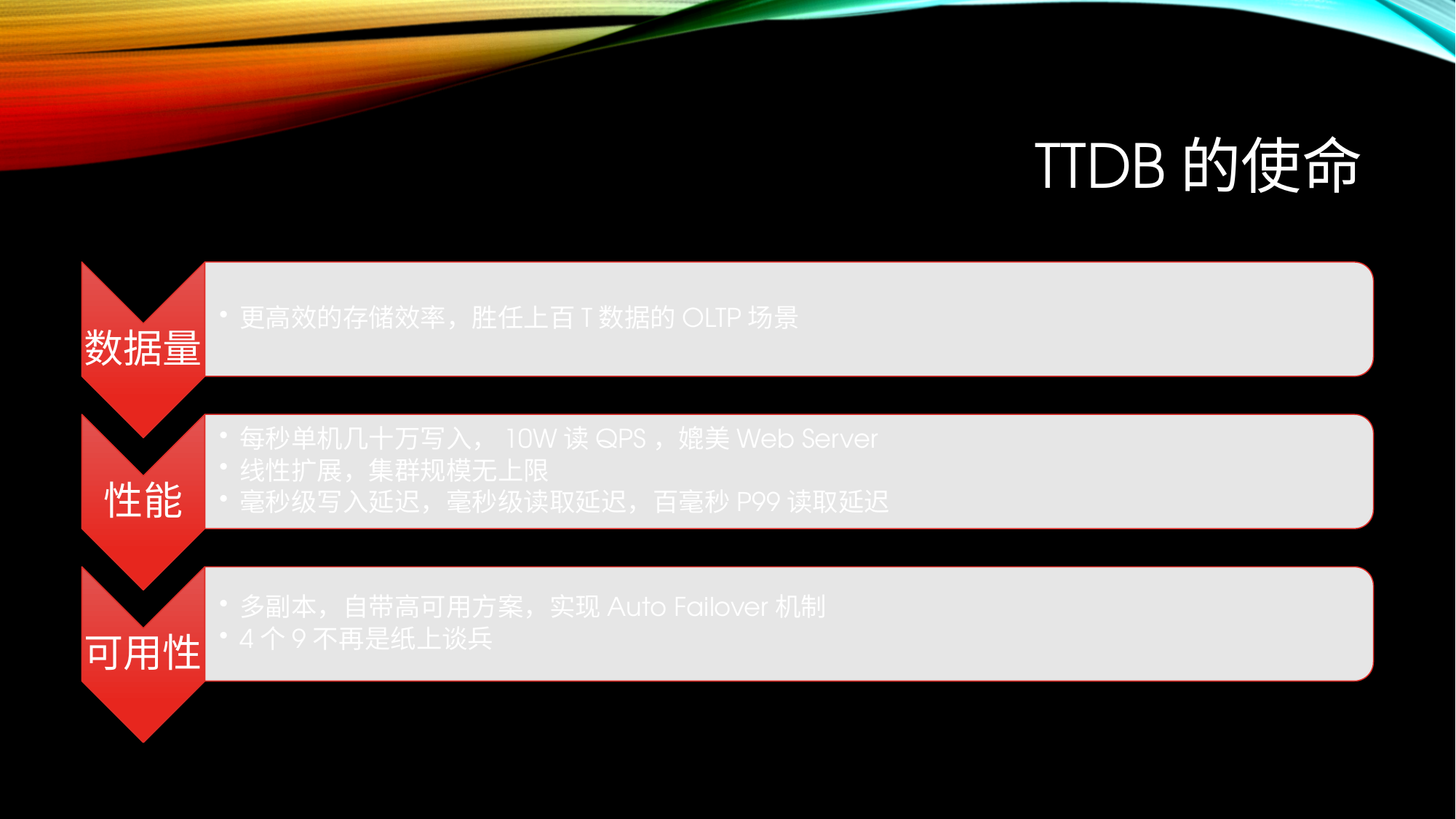

# TTDB的使命
数据量
更高效的存储效率，胜任上百T数据的OLTP场景
性能
每秒单机几十万写入，10W读QPS，媲美Web Server
线性扩展，集群规模无上限
毫秒级写入延迟，毫秒级读取延迟，百毫秒P99读取延迟
可用性
多副本，自带高可用方案，实现Auto Failover机制
4个9不再是纸上谈兵